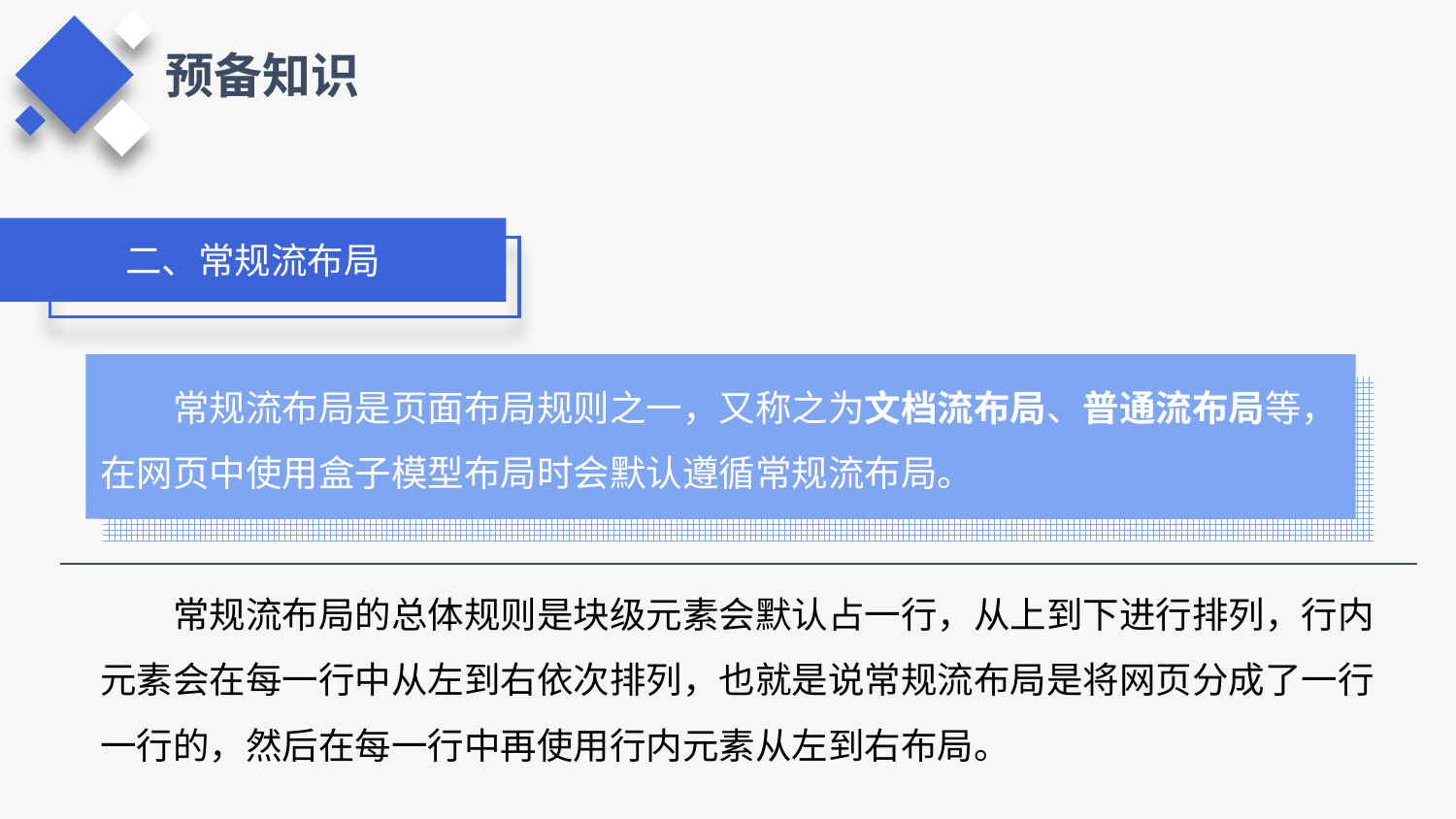

预备知识

二、常规流布局

常规流布局是页面布局规则之一，又称之为文档流布局、普通流布局等，在网页中使用盒子模型布局时会默认遵循常规流布局。

常规流布局的总体规则是块级元素会默认占一行，从上到下进行排列，行内元素会在每一行中从左到右依次排列，也就是说常规流布局是将网页分成了一行一行的，然后在每一行中再使用行内元素从左到右布局。